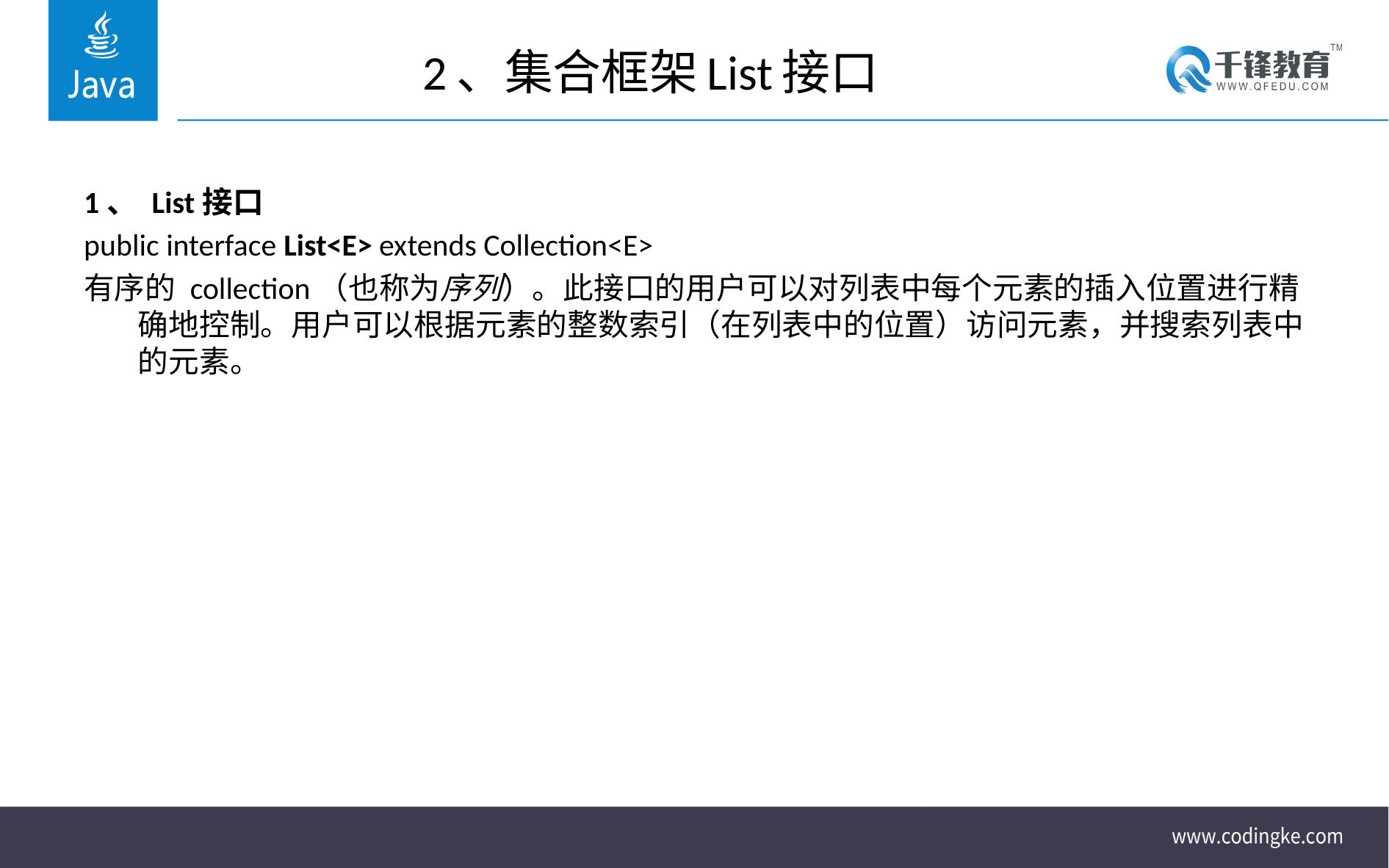

# 2、集合框架List接口
1、 List接口
public interface List<E> extends Collection<E>
有序的 collection（也称为序列）。此接口的用户可以对列表中每个元素的插入位置进行精确地控制。用户可以根据元素的整数索引（在列表中的位置）访问元素，并搜索列表中的元素。